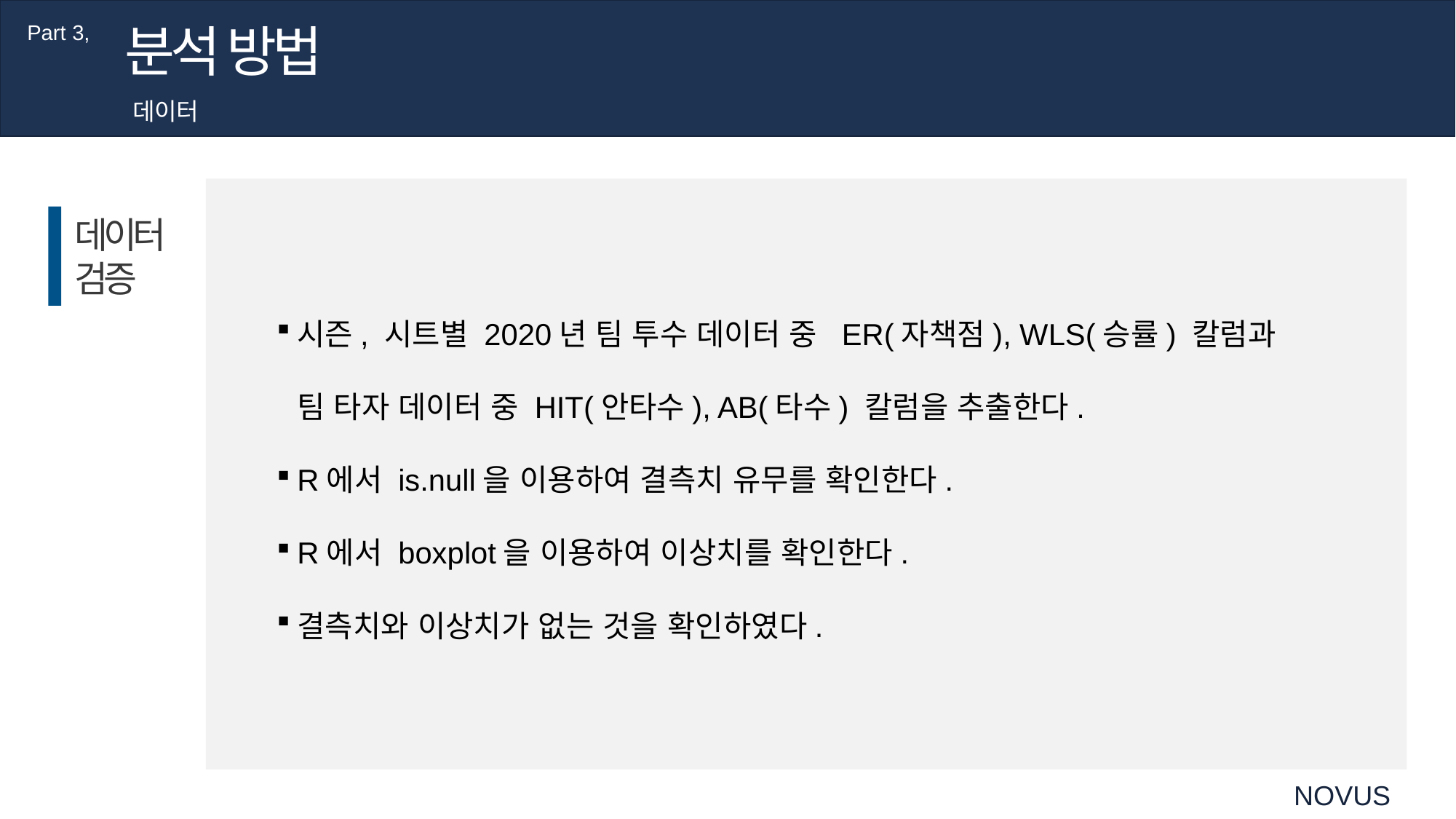

분석 방법
Part 3,
데이터

데이터
검증
시즌, 시트별 2020년 팀 투수 데이터 중  ER(자책점), WLS(승률) 칼럼과    팀 타자 데이터 중 HIT(안타수), AB(타수) 칼럼을 추출한다.
R에서 is.null을 이용하여 결측치 유무를 확인한다.
R에서 boxplot을 이용하여 이상치를 확인한다.
결측치와 이상치가 없는 것을 확인하였다.
NOVUS